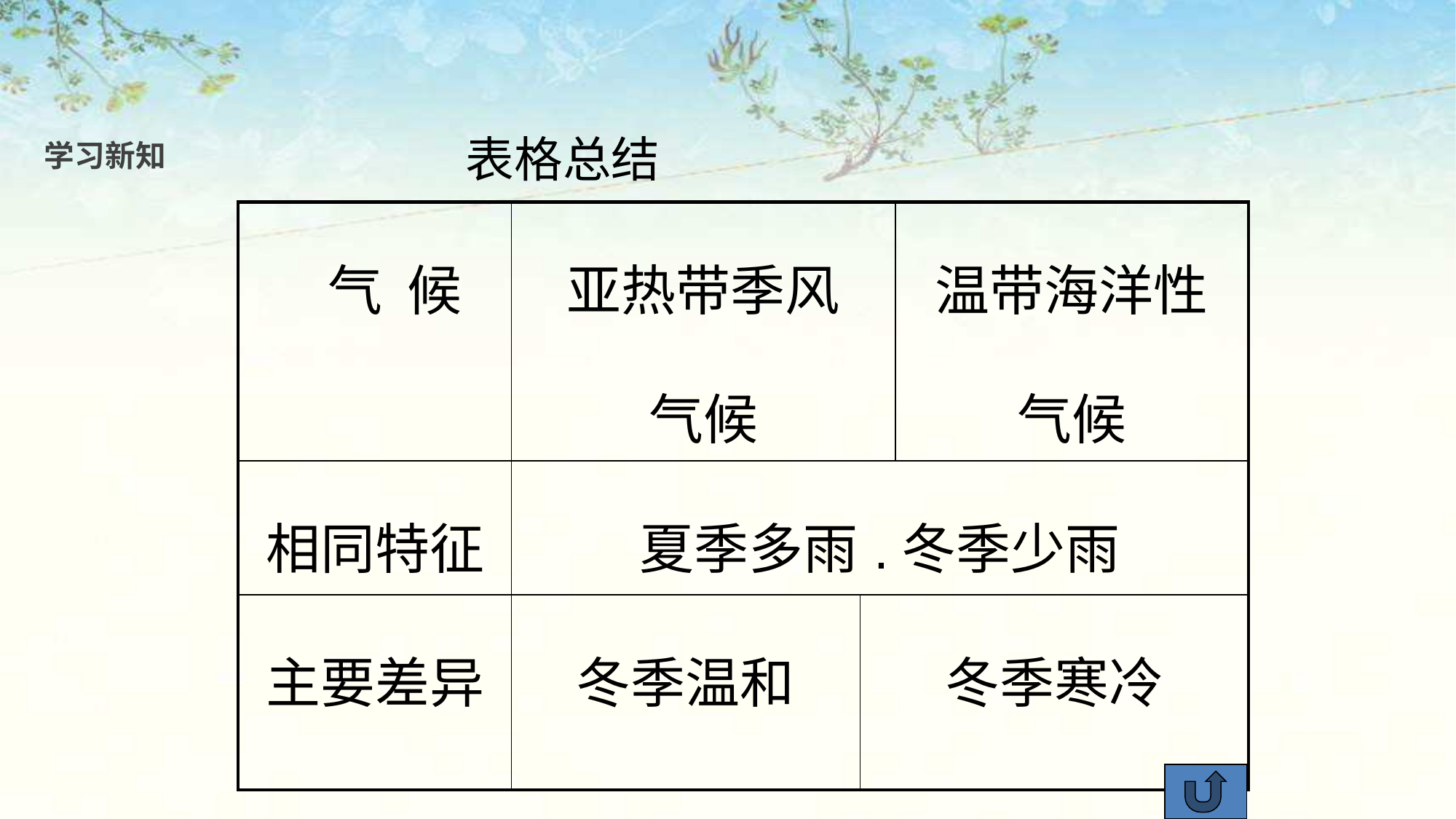

表格总结
学习新知
| 气 候 | 亚热带季风 气候 |  | 温带海洋性 气候 |
| --- | --- | --- | --- |
| 相同特征 | 夏季多雨.冬季少雨 |  |  |
| 主要差异 | 冬季温和 | 冬季寒冷 |  |